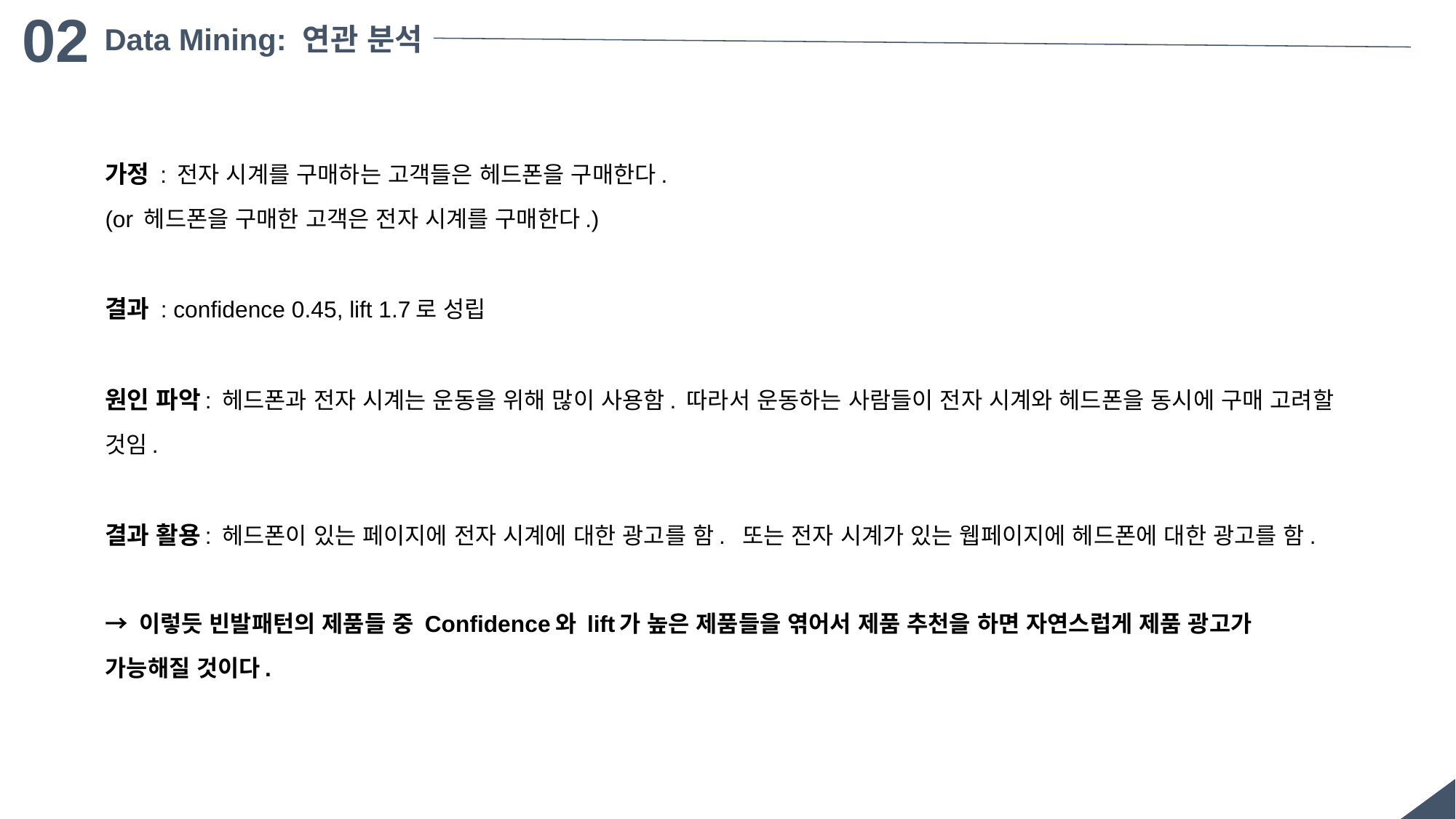

02
Data Mining: 연관 분석
가정 : 전자 시계를 구매하는 고객들은 헤드폰을 구매한다.
(or 헤드폰을 구매한 고객은 전자 시계를 구매한다.)

결과 : confidence 0.45, lift 1.7로 성립

원인 파악: 헤드폰과 전자 시계는 운동을 위해 많이 사용함. 따라서 운동하는 사람들이 전자 시계와 헤드폰을 동시에 구매 고려할 것임.

결과 활용: 헤드폰이 있는 페이지에 전자 시계에 대한 광고를 함.  또는 전자 시계가 있는 웹페이지에 헤드폰에 대한 광고를 함.

→ 이렇듯 빈발패턴의 제품들 중 Confidence와 lift가 높은 제품들을 엮어서 제품 추천을 하면 자연스럽게 제품 광고가 가능해질 것이다.